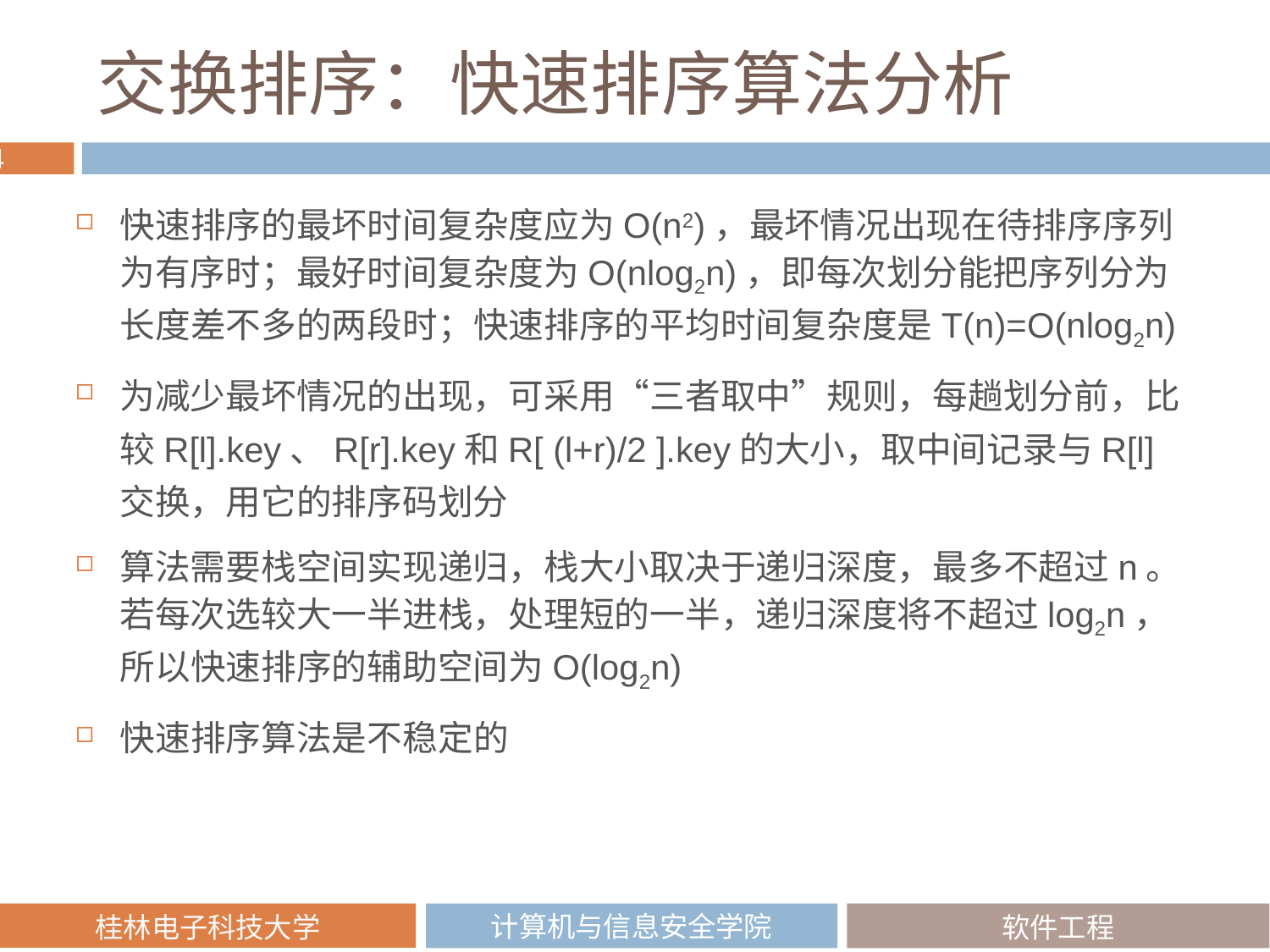

# 交换排序：快速排序算法分析
快速排序的最坏时间复杂度应为O(n2)，最坏情况出现在待排序序列为有序时；最好时间复杂度为O(nlog2n)，即每次划分能把序列分为长度差不多的两段时；快速排序的平均时间复杂度是T(n)=O(nlog2n)
为减少最坏情况的出现，可采用“三者取中”规则，每趟划分前，比较R[l].key、R[r].key和R[ (l+r)/2 ].key的大小，取中间记录与R[l]交换，用它的排序码划分
算法需要栈空间实现递归，栈大小取决于递归深度，最多不超过n。若每次选较大一半进栈，处理短的一半，递归深度将不超过log2n，所以快速排序的辅助空间为O(log2n)
快速排序算法是不稳定的